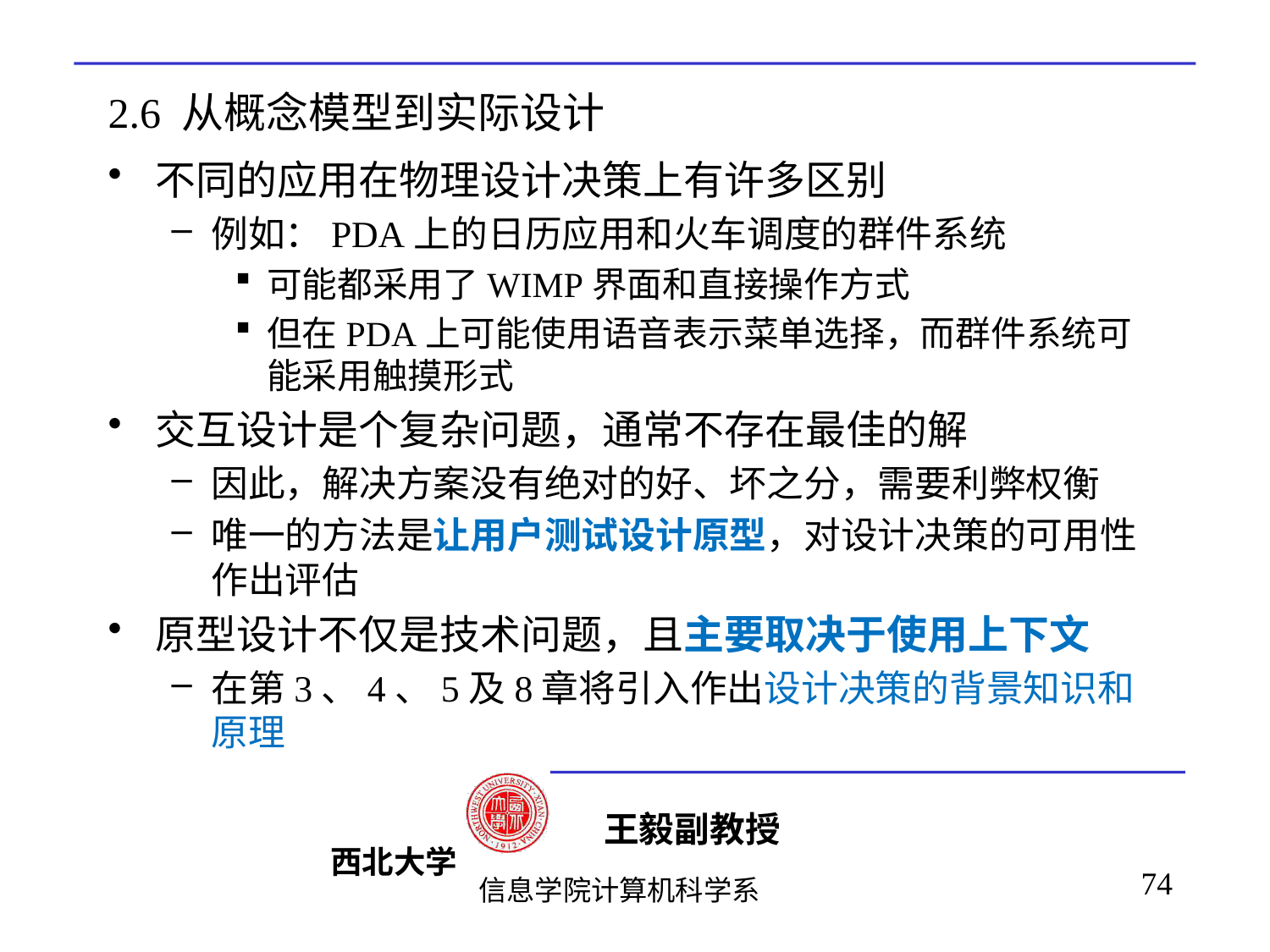

# 2.6 从概念模型到实际设计
不同的应用在物理设计决策上有许多区别
例如：PDA上的日历应用和火车调度的群件系统
可能都采用了WIMP界面和直接操作方式
但在PDA上可能使用语音表示菜单选择，而群件系统可能采用触摸形式
交互设计是个复杂问题，通常不存在最佳的解
因此，解决方案没有绝对的好、坏之分，需要利弊权衡
唯一的方法是让用户测试设计原型，对设计决策的可用性作出评估
原型设计不仅是技术问题，且主要取决于使用上下文
在第3、4、5及8章将引入作出设计决策的背景知识和原理
74